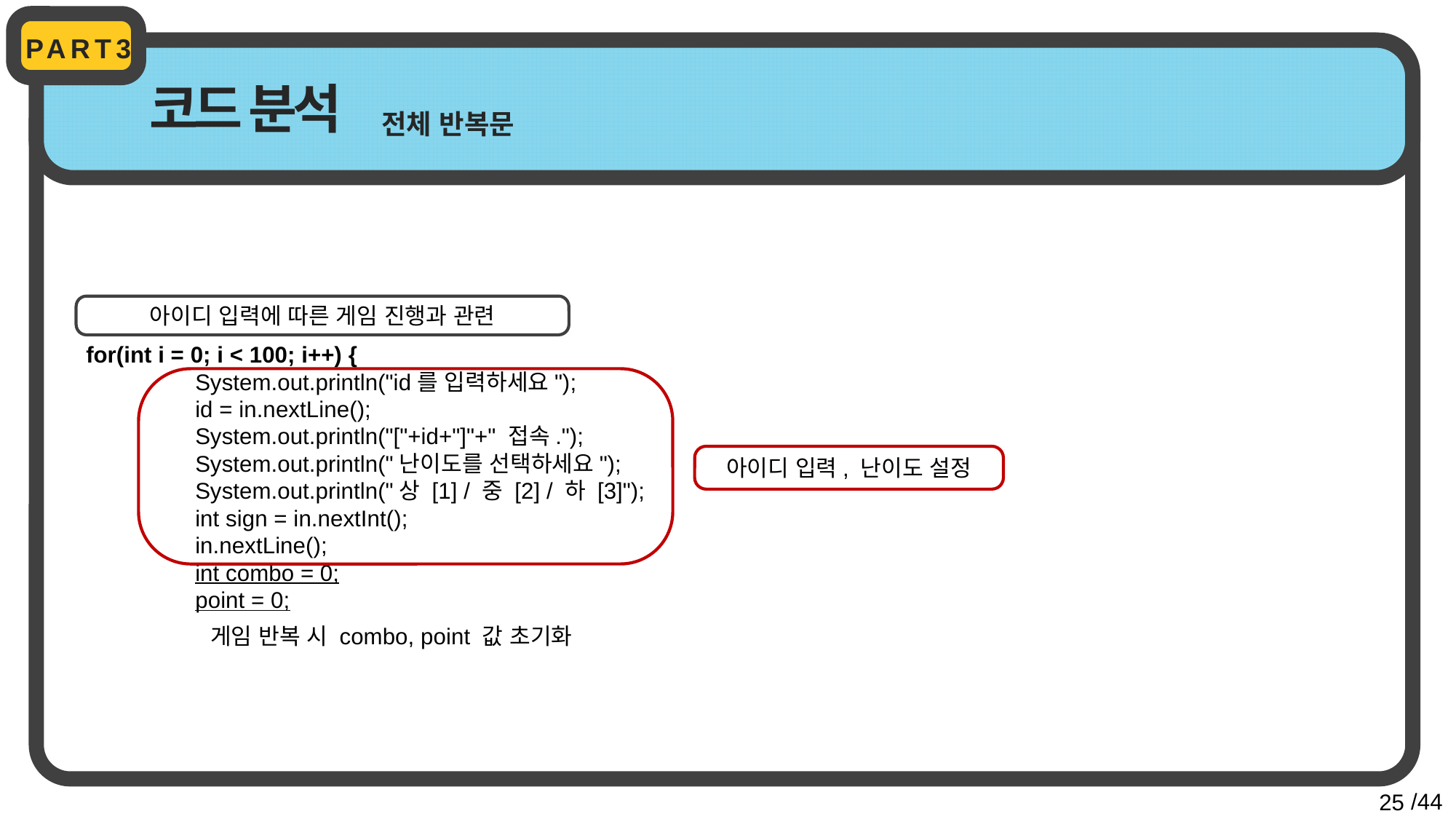

PART3

코드 분석
전체 반복문
아이디 입력에 따른 게임 진행과 관련
for(int i = 0; i < 100; i++) {
	System.out.println("id를 입력하세요");
	id = in.nextLine();
	System.out.println("["+id+"]"+" 접속.");
	System.out.println("난이도를 선택하세요");
	System.out.println("상 [1] / 중 [2] / 하 [3]");
	int sign = in.nextInt();
	in.nextLine();
	int combo = 0;
	point = 0;

아이디 입력, 난이도 설정
게임 반복 시 combo, point 값 초기화
25